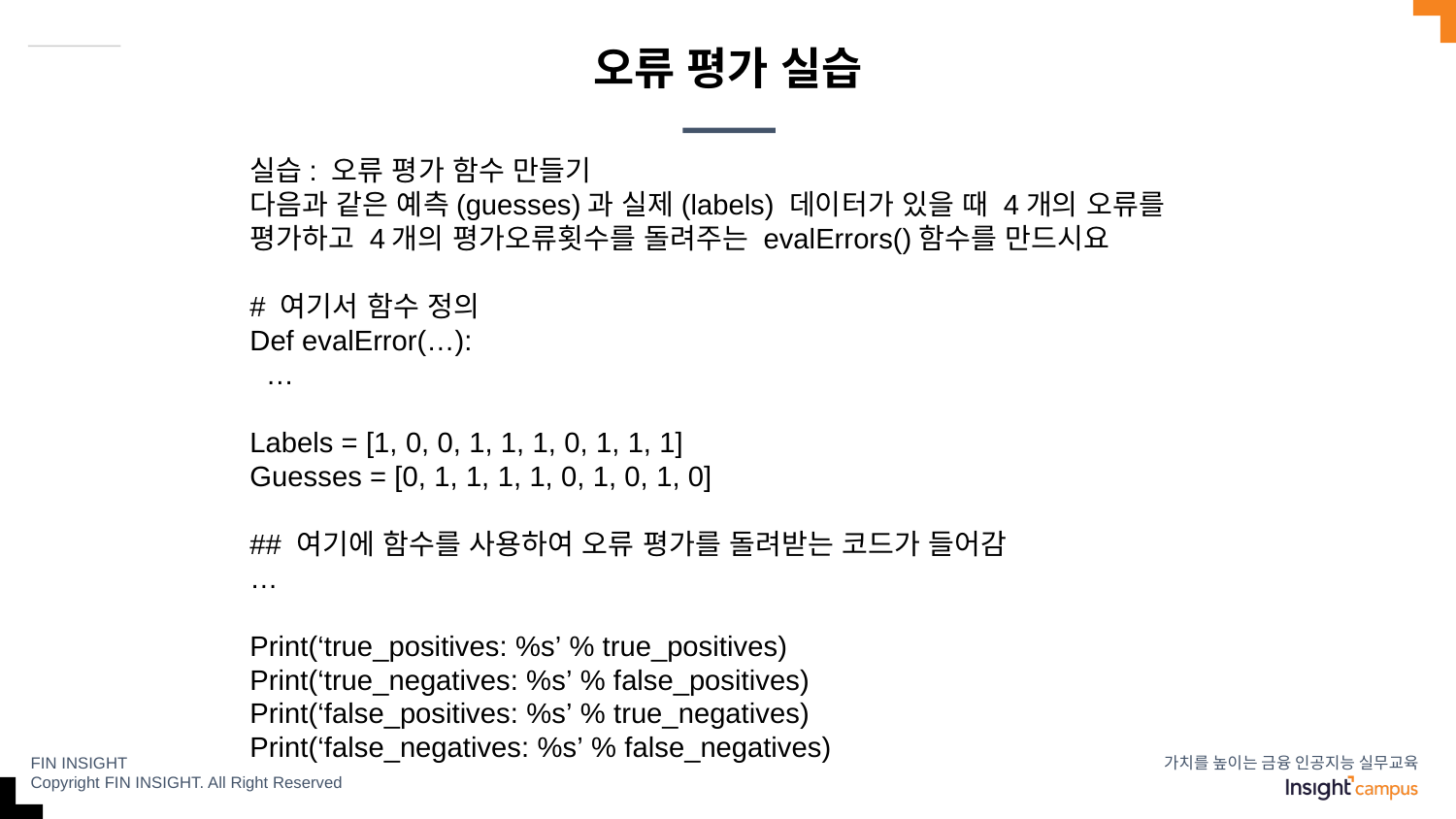

# 오류 평가 실습
실습: 오류 평가 함수 만들기
다음과 같은 예측(guesses)과 실제(labels) 데이터가 있을 때 4개의 오류를 평가하고 4개의 평가오류횟수를 돌려주는 evalErrors()함수를 만드시요

# 여기서 함수 정의
Def evalError(…):
  …

Labels = [1, 0, 0, 1, 1, 1, 0, 1, 1, 1]
Guesses = [0, 1, 1, 1, 1, 0, 1, 0, 1, 0]

## 여기에 함수를 사용하여 오류 평가를 돌려받는 코드가 들어감
…

Print(‘true_positives: %s’ % true_positives)
Print(‘true_negatives: %s’ % false_positives)
Print(‘false_positives: %s’ % true_negatives)
Print(‘false_negatives: %s’ % false_negatives)